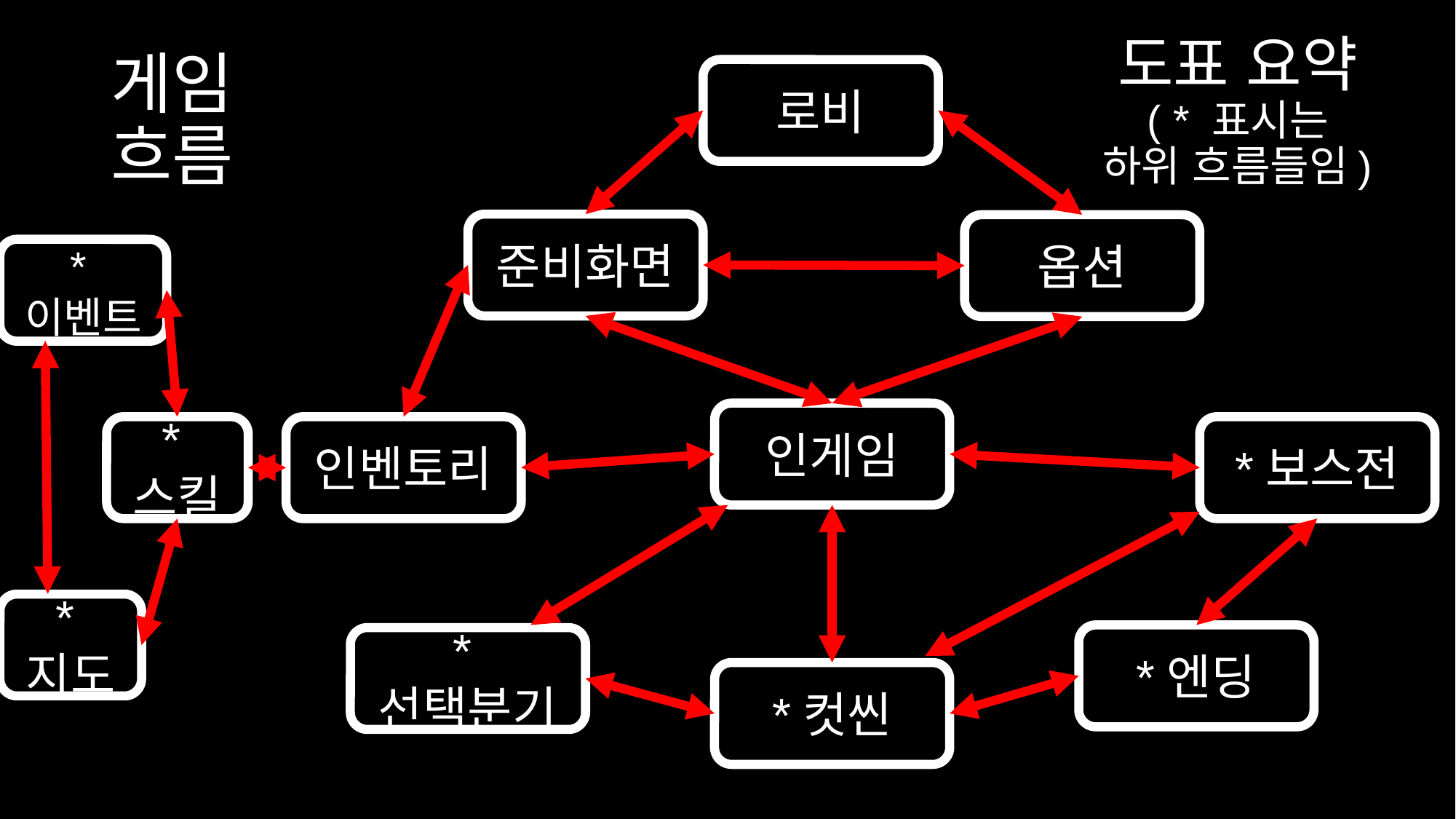

도표 요약
( * 표시는
하위 흐름들임)
게임 흐름
로비
준비화면
옵션
*이벤트
인게임
*스킬
인벤토리
*보스전
*지도
*엔딩
*선택분기
*컷씬